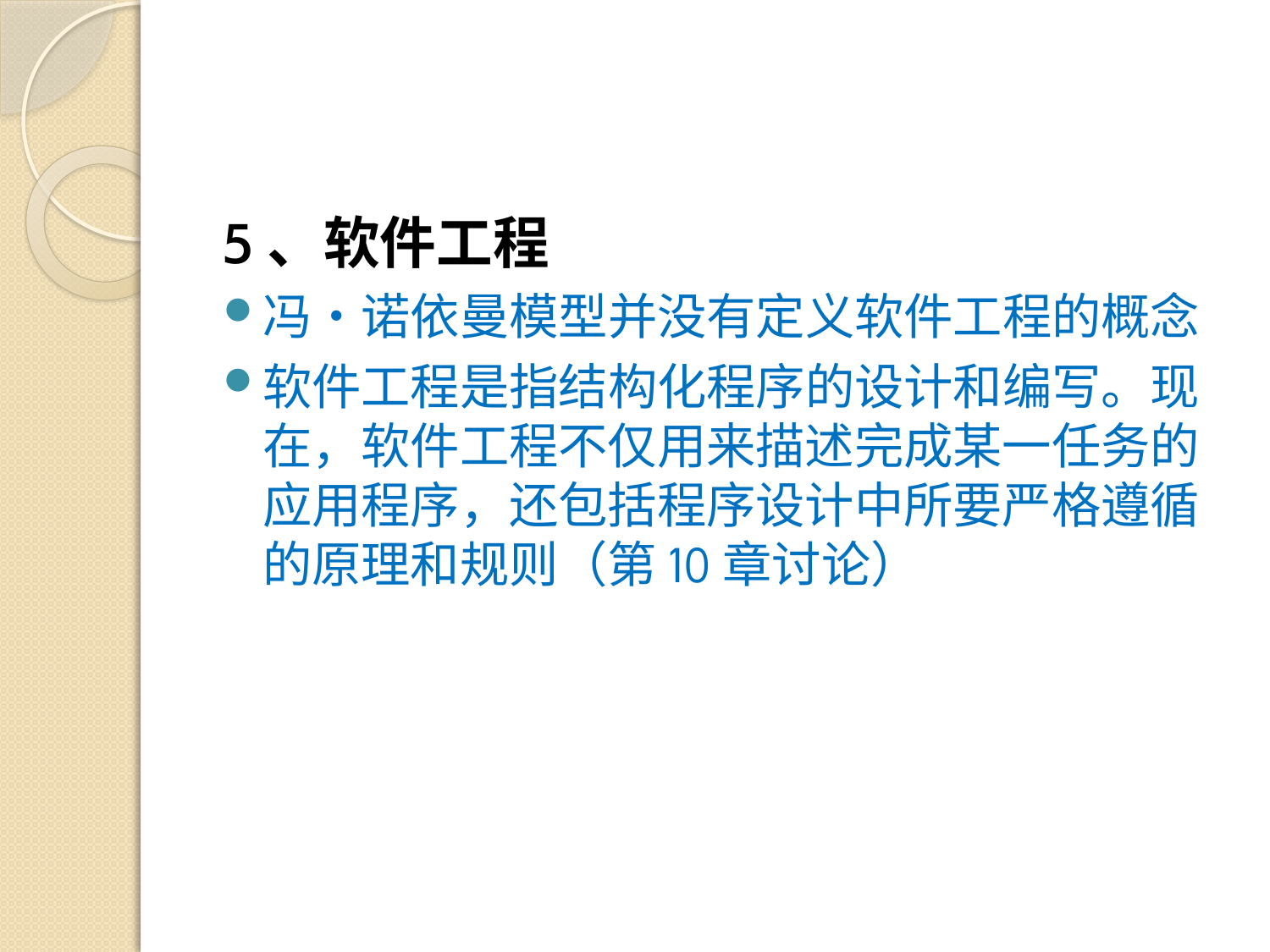

#
5、软件工程
冯•诺依曼模型并没有定义软件工程的概念
软件工程是指结构化程序的设计和编写。现在，软件工程不仅用来描述完成某一任务的应用程序，还包括程序设计中所要严格遵循的原理和规则（第10章讨论）